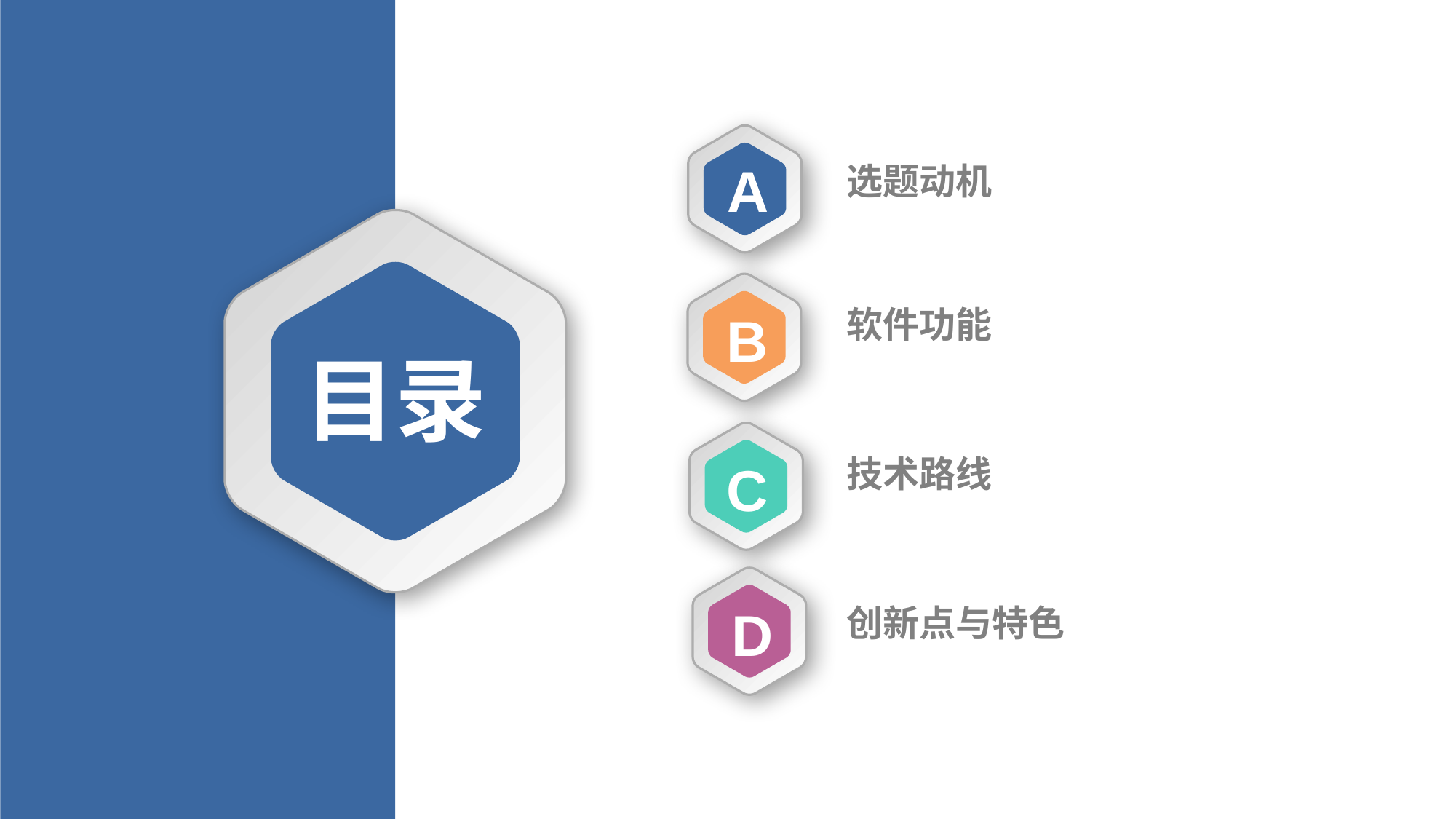

A
选题动机

目录

B
软件功能

C
技术路线

D
创新点与特色